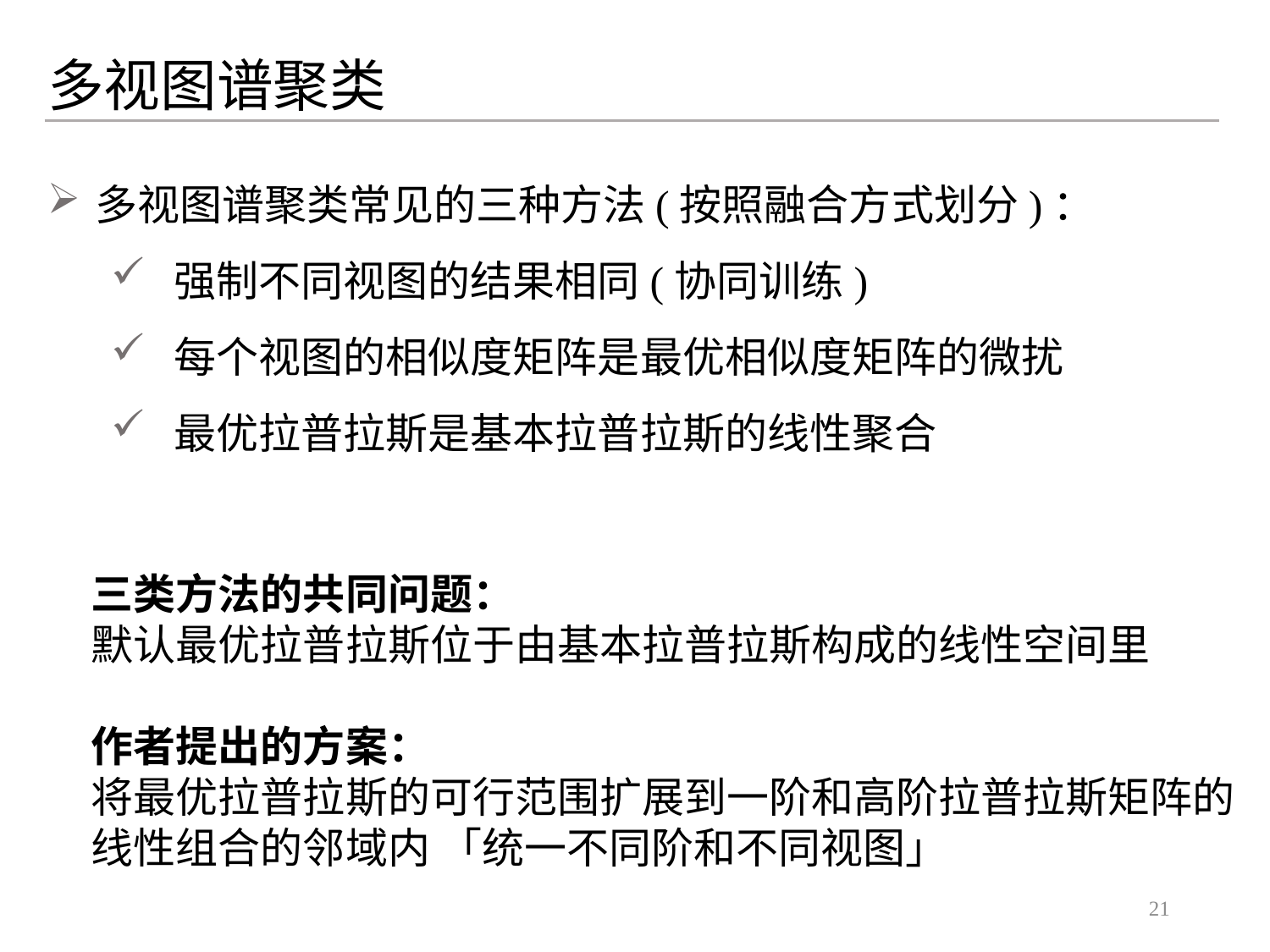

多视图谱聚类

多视图谱聚类常见的三种方法(按照融合方式划分)：
强制不同视图的结果相同(协同训练)
每个视图的相似度矩阵是最优相似度矩阵的微扰
最优拉普拉斯是基本拉普拉斯的线性聚合
三类方法的共同问题：
默认最优拉普拉斯位于由基本拉普拉斯构成的线性空间里

作者提出的方案：
将最优拉普拉斯的可行范围扩展到一阶和高阶拉普拉斯矩阵的
线性组合的邻域内 「统一不同阶和不同视图」
21